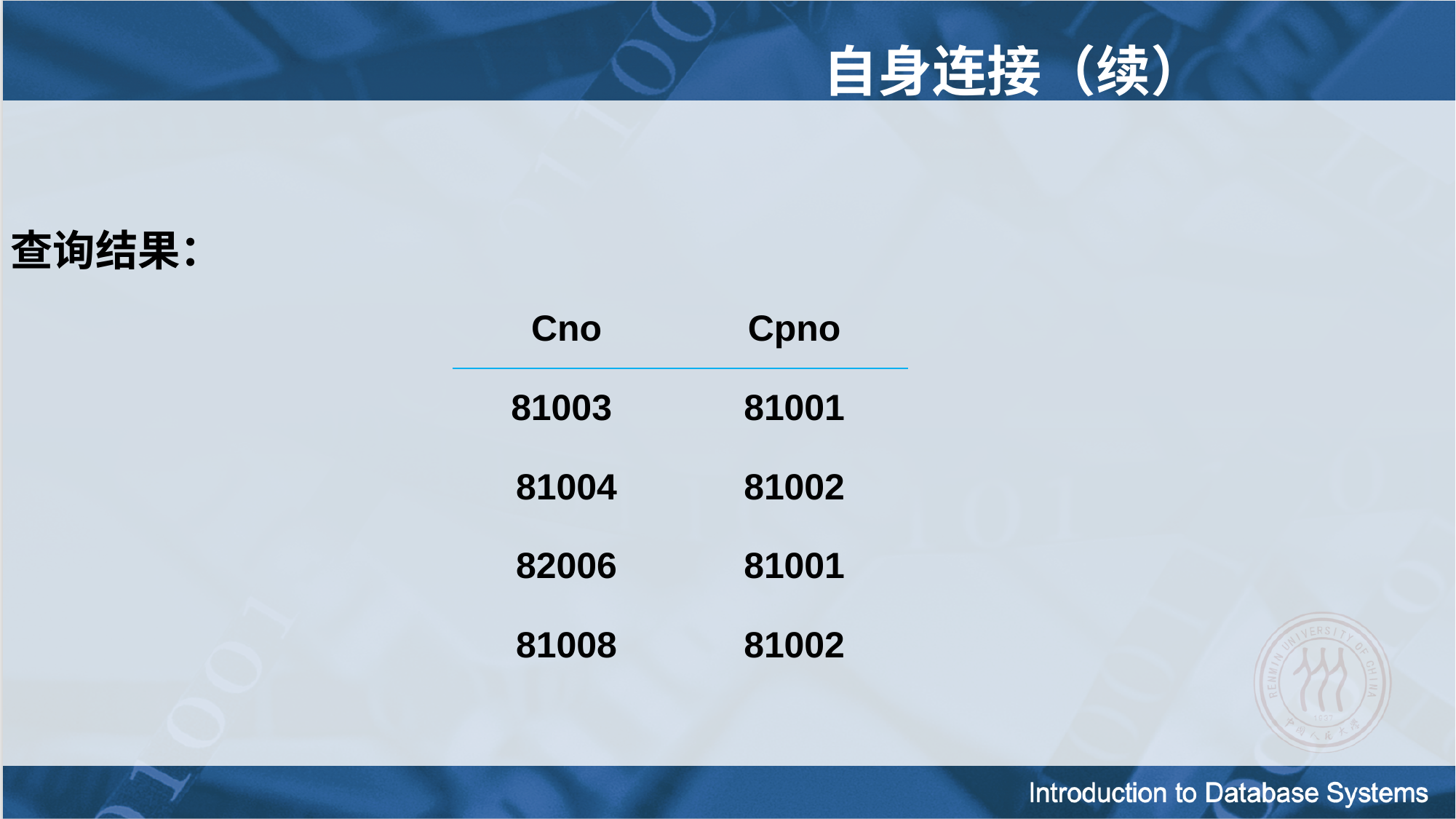

自身连接（续）
查询结果：
| Cno | Cpno |
| --- | --- |
| 81003 | 81001 |
| 81004 | 81002 |
| 82006 | 81001 |
| 81008 | 81002 |